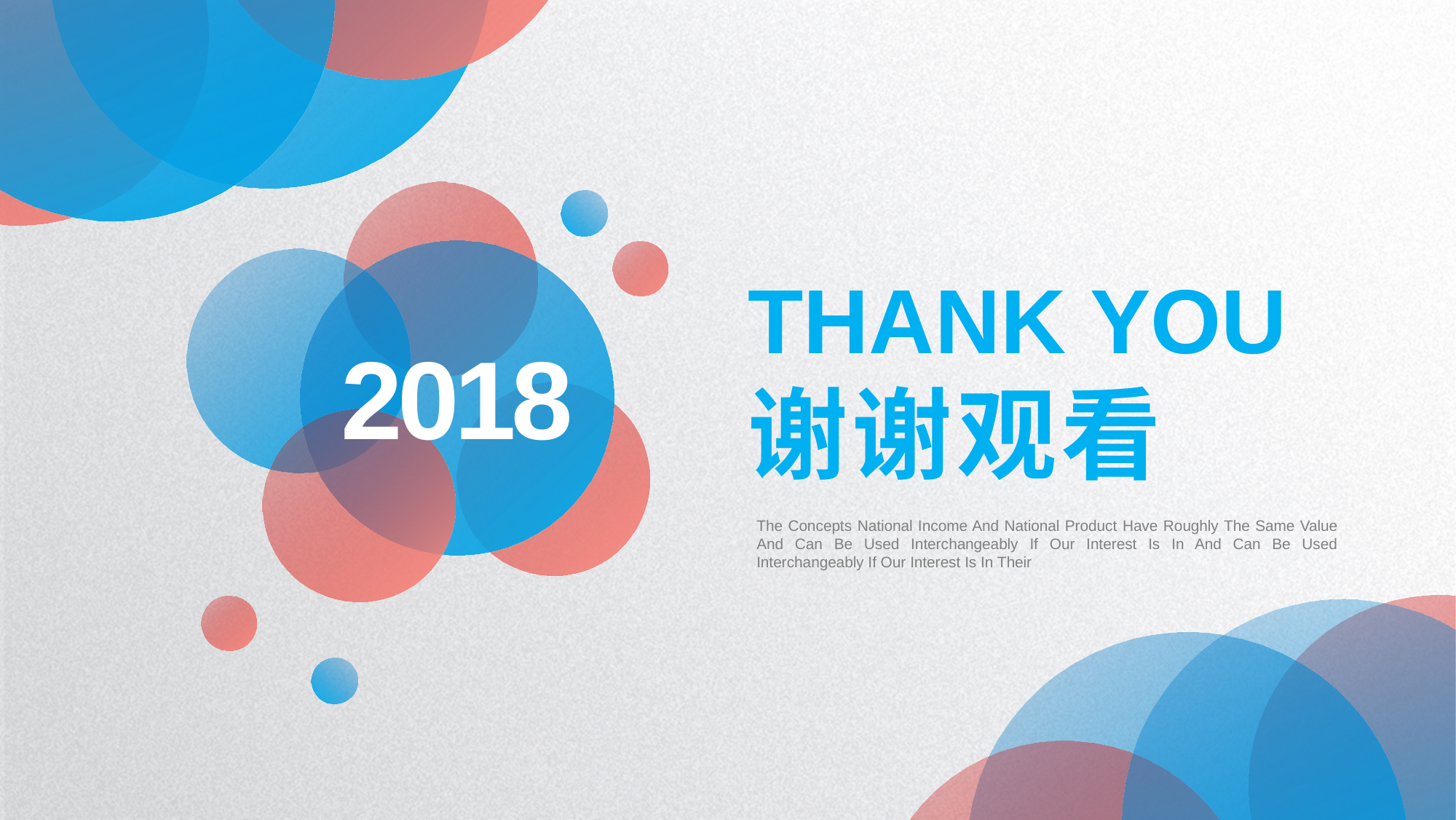

THANK YOU
谢谢观看
2018

The Concepts National Income And National Product Have Roughly The Same Value And Can Be Used Interchangeably If Our Interest Is In And Can Be Used Interchangeably If Our Interest Is In Their